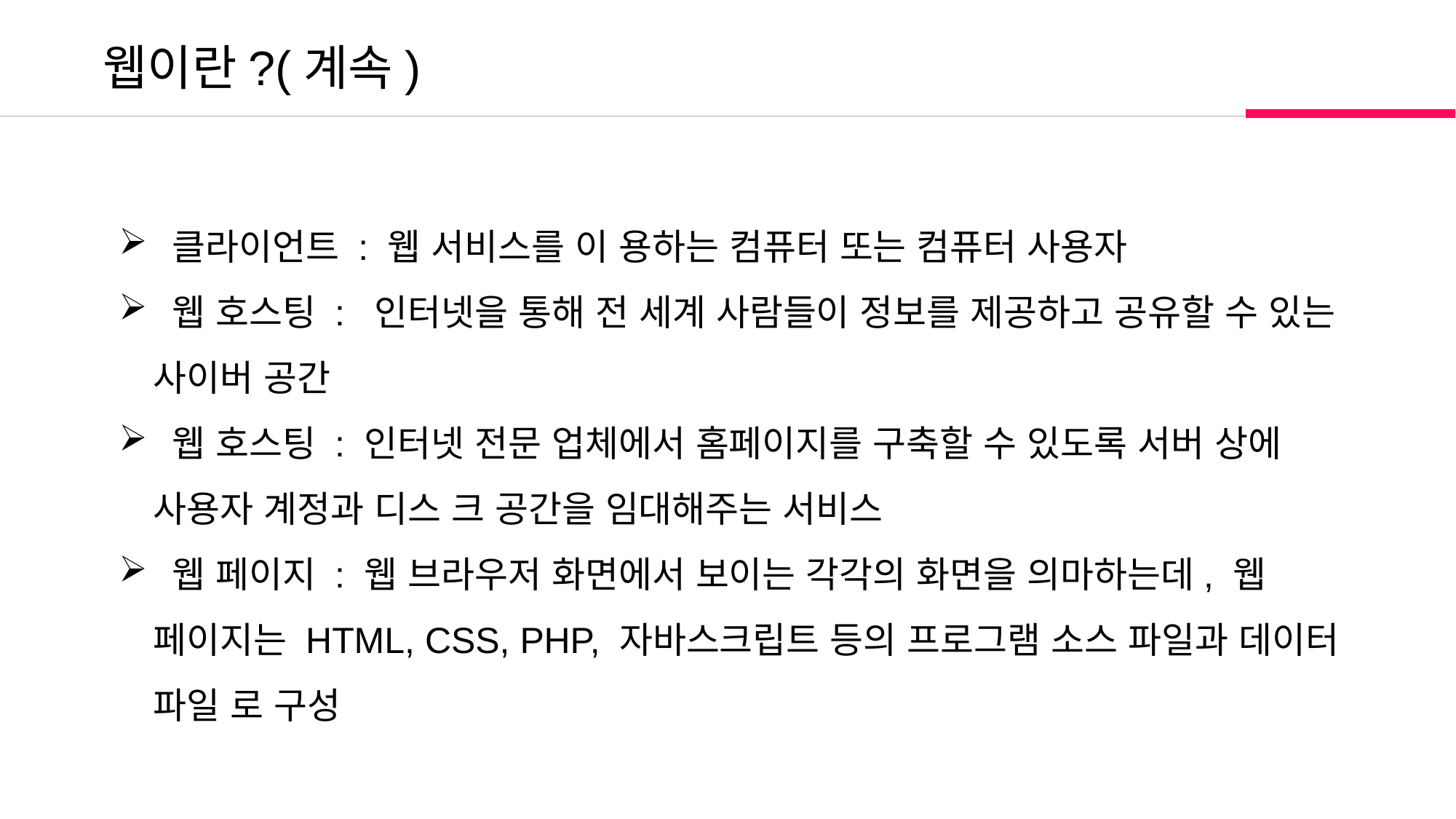

웹이란?(계속)

 클라이언트 : 웹 서비스를 이 용하는 컴퓨터 또는 컴퓨터 사용자
 웹 호스팅 :  인터넷을 통해 전 세계 사람들이 정보를 제공하고 공유할 수 있는 사이버 공간
 웹 호스팅 : 인터넷 전문 업체에서 홈페이지를 구축할 수 있도록 서버 상에 사용자 계정과 디스 크 공간을 임대해주는 서비스
 웹 페이지 : 웹 브라우저 화면에서 보이는 각각의 화면을 의마하는데, 웹 페이지는 HTML, CSS, PHP, 자바스크립트 등의 프로그램 소스 파일과 데이터 파일 로 구성